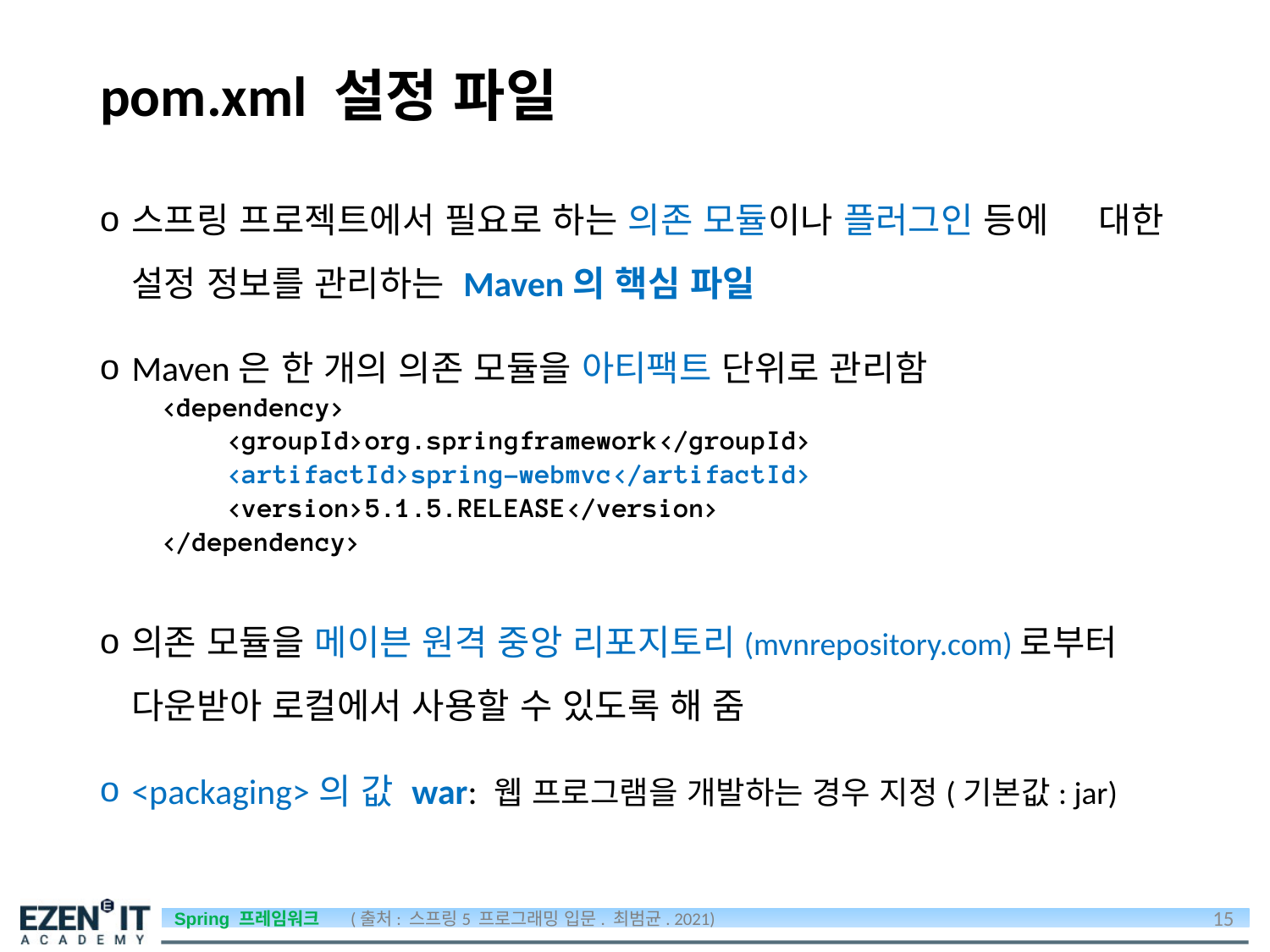

# pom.xml 설정 파일
스프링 프로젝트에서 필요로 하는 의존 모듈이나 플러그인 등에     대한 설정 정보를 관리하는 Maven의 핵심 파일
Maven은 한 개의 의존 모듈을 아티팩트 단위로 관리함
    <dependency>
	<groupId>org.springframework</groupId>
	<artifactId>spring-webmvc</artifactId>
	<version>5.1.5.RELEASE</version>
    </dependency>
의존 모듈을 메이븐 원격 중앙 리포지토리(mvnrepository.com)로부터 다운받아 로컬에서 사용할 수 있도록 해 줌
<packaging>의 값 war: 웹 프로그램을 개발하는 경우 지정(기본값: jar)
15
(출처: 스프링5 프로그래밍 입문. 최범균. 2021)